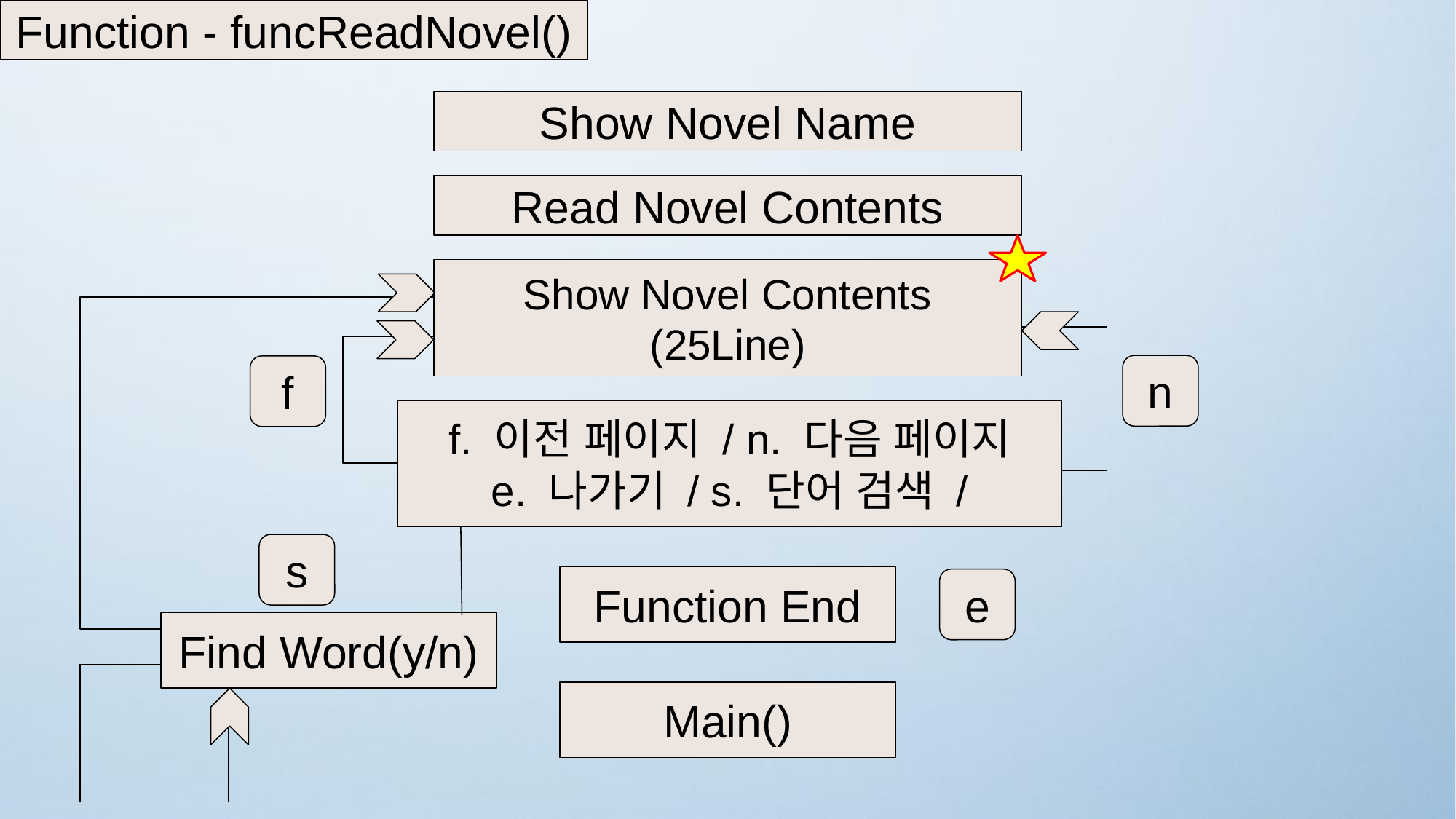

Function - funcReadNovel()
Show Novel Name
Read Novel Contents

Show Novel Contents
(25Line)

n
f

f. 이전 페이지 / n. 다음 페이지
e. 나가기 / s. 단어 검색 /

s
Function End
e
Find Word(y/n)

Main()